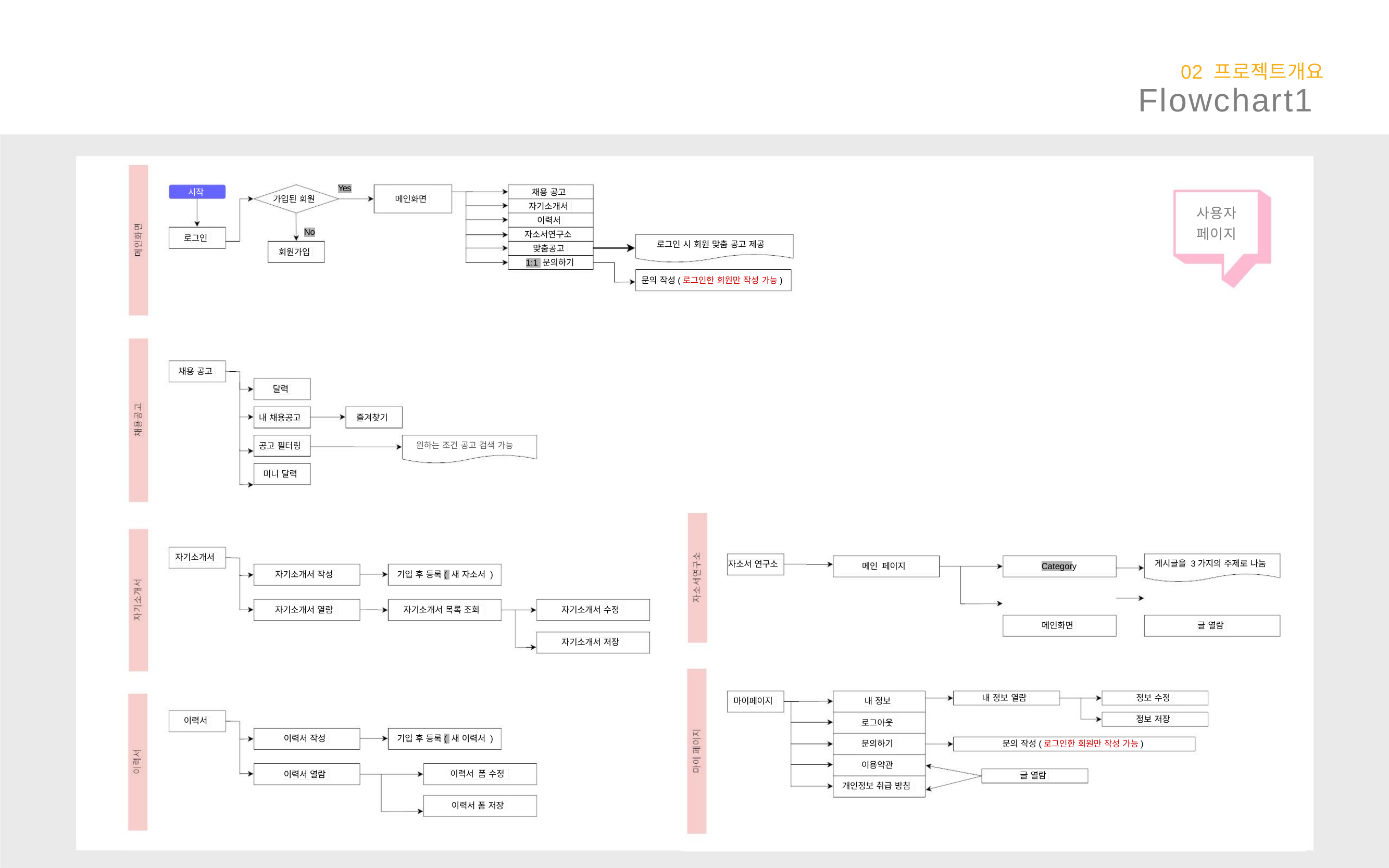

02 프로젝트개요
Flowchart1
Yes
시작
채용 공고
자기소개서
이력서
가입된 회원
메인화면
사용자
페이지
No
자소서연구소
맞춤공고
로그인
로그인 시 회원 맞춤 공고 제공
회원가입
1:1 문의하기
문의 작성(로그인한 회원만 작성 가능)
채용 공고
달력
내 채용공고
즐겨찾기
원하는 조건 공고 검색 가능
공고 필터링
미니 달력
자기소개서
게시글을 3가지의 주제로 나눔
자소서 연구소
메인 페이지
Category
자기소개서 작성
기입 후 등록( 새 자소서 )
자기소개서 열람
자기소개서 목록 조회
자기소개서 수정
메인화면
글 열람
자기소개서 저장
내 정보 열람
정보 수정
정보 저장
마이페이지
내 정보
로그아웃
이력서
이력서 작성
이력서 열람
기입 후 등록( 새 이력서 )
문의하기
문의 작성(로그인한 회원만 작성 가능)
이용약관
이력서 폼 수정
글 열람
개인정보 취급 방침
이력서 폼 저장